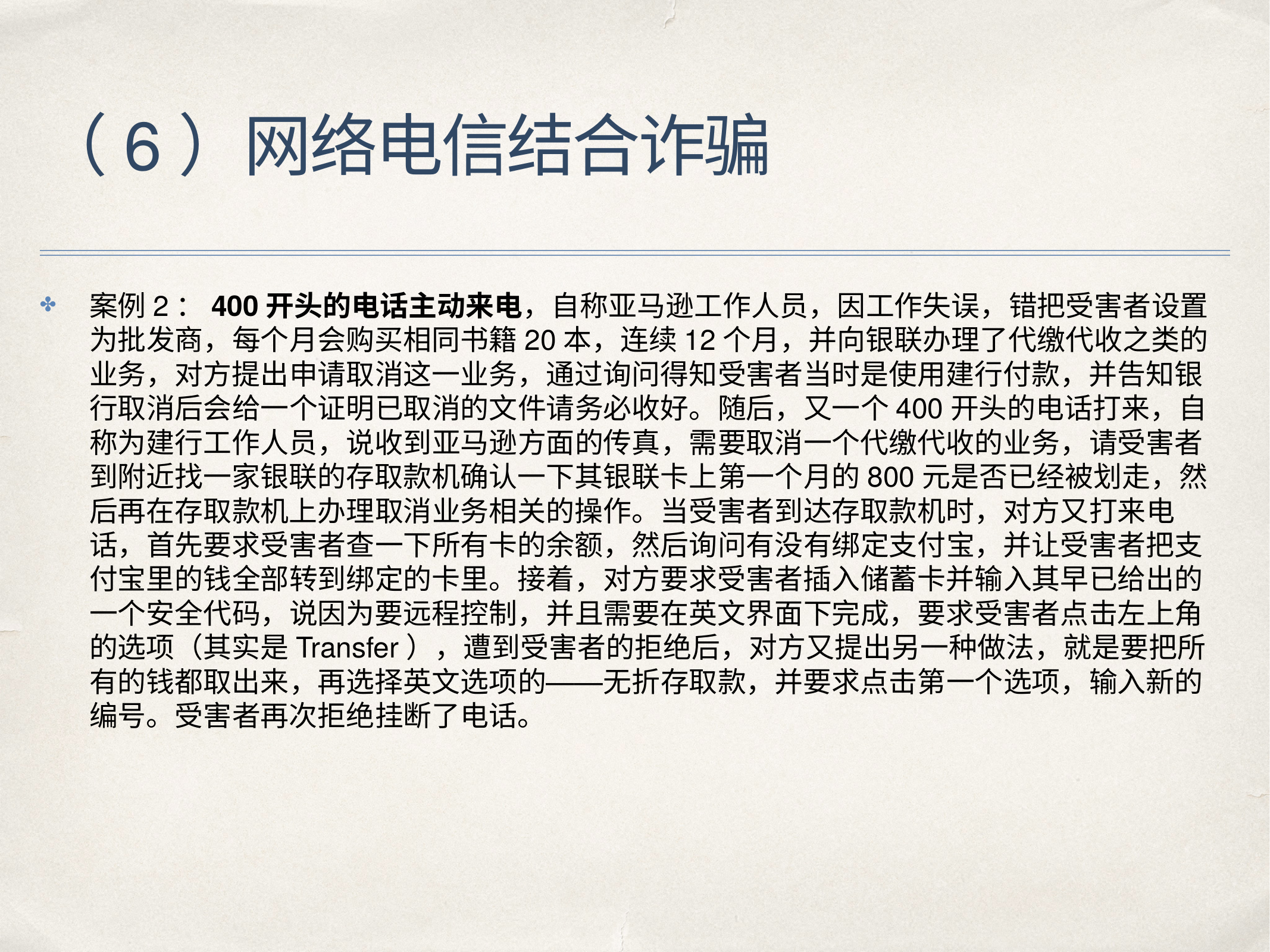

38
# （6）网络电信结合诈骗
案例2：400开头的电话主动来电，自称亚马逊工作人员，因工作失误，错把受害者设置为批发商，每个月会购买相同书籍20本，连续12个月，并向银联办理了代缴代收之类的业务，对方提出申请取消这一业务，通过询问得知受害者当时是使用建行付款，并告知银行取消后会给一个证明已取消的文件请务必收好。随后，又一个400开头的电话打来，自称为建行工作人员，说收到亚马逊方面的传真，需要取消一个代缴代收的业务，请受害者到附近找一家银联的存取款机确认一下其银联卡上第一个月的800元是否已经被划走，然后再在存取款机上办理取消业务相关的操作。当受害者到达存取款机时，对方又打来电话，首先要求受害者查一下所有卡的余额，然后询问有没有绑定支付宝，并让受害者把支付宝里的钱全部转到绑定的卡里。接着，对方要求受害者插入储蓄卡并输入其早已给出的一个安全代码，说因为要远程控制，并且需要在英文界面下完成，要求受害者点击左上角的选项（其实是Transfer），遭到受害者的拒绝后，对方又提出另一种做法，就是要把所有的钱都取出来，再选择英文选项的——无折存取款，并要求点击第一个选项，输入新的编号。受害者再次拒绝挂断了电话。